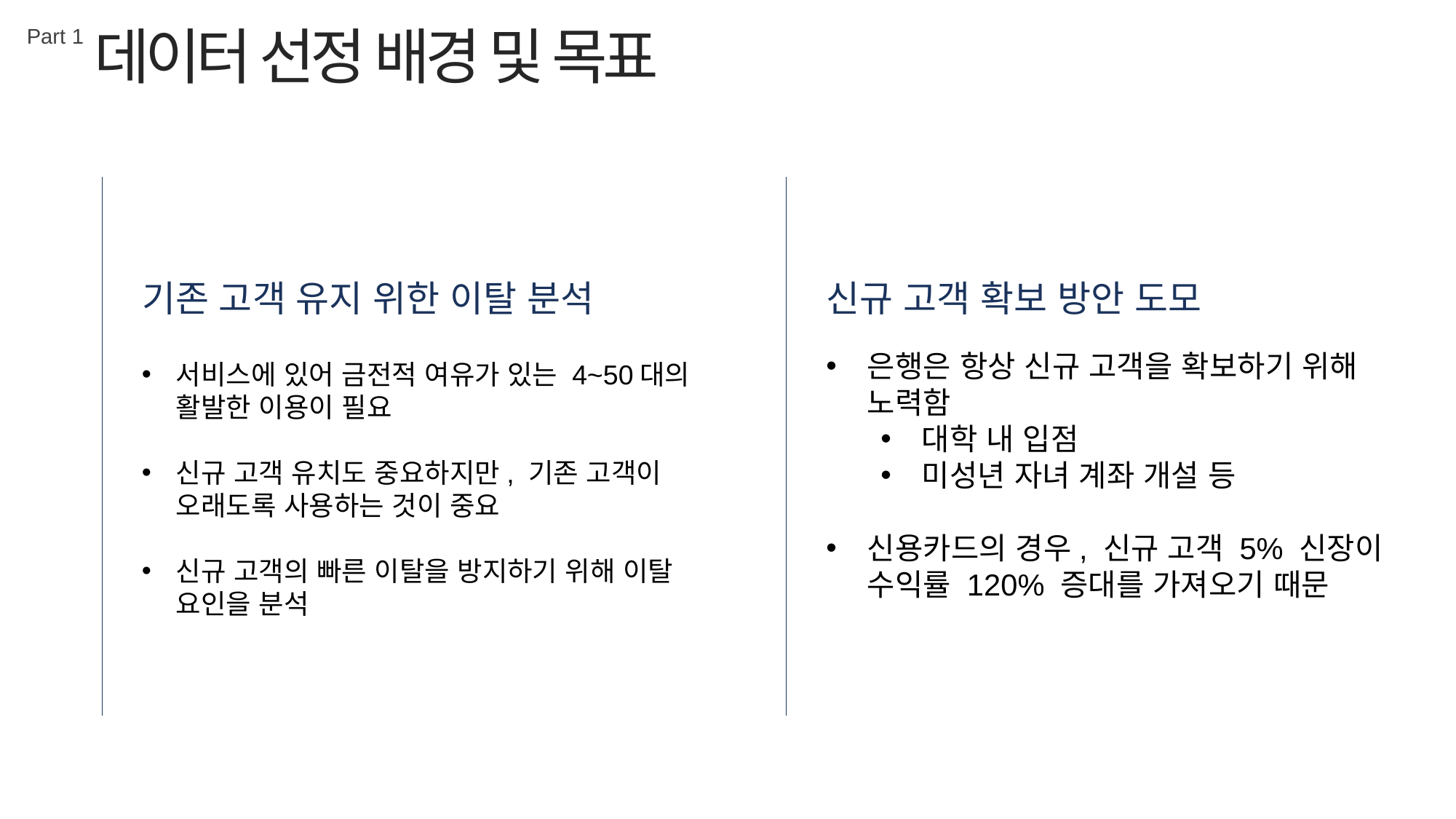

데이터 선정 배경 및 목표
Part 1
기존 고객 유지 위한 이탈 분석
신규 고객 확보 방안 도모
은행은 항상 신규 고객을 확보하기 위해 노력함
대학 내 입점
미성년 자녀 계좌 개설 등

신용카드의 경우, 신규 고객 5% 신장이 수익률 120% 증대를 가져오기 때문
서비스에 있어 금전적 여유가 있는 4~50대의 활발한 이용이 필요

신규 고객 유치도 중요하지만, 기존 고객이 오래도록 사용하는 것이 중요

신규 고객의 빠른 이탈을 방지하기 위해 이탈 요인을 분석